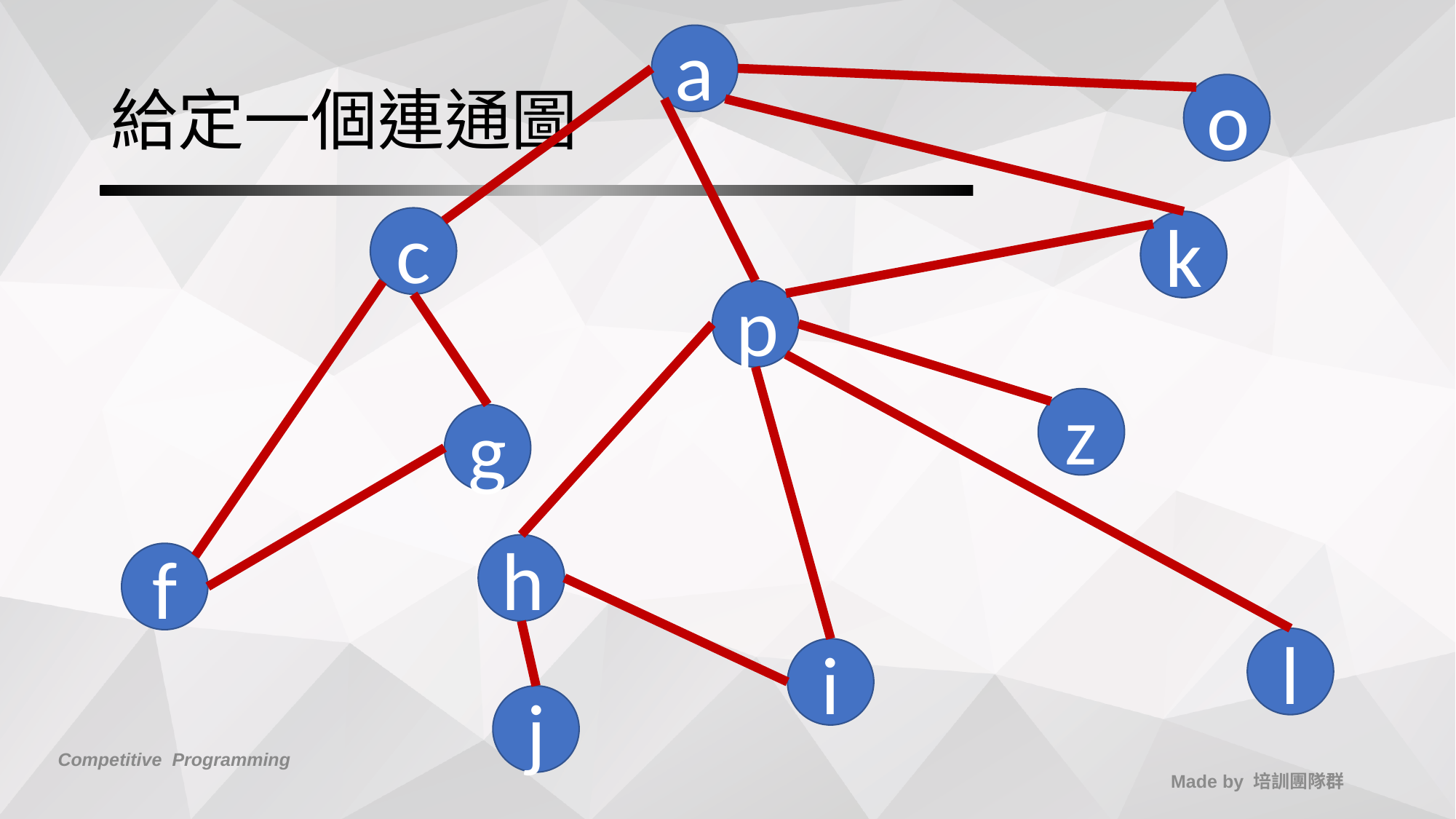

a
# 給定一個連通圖
o
c
k

p
z
g
h
f
l
i
j